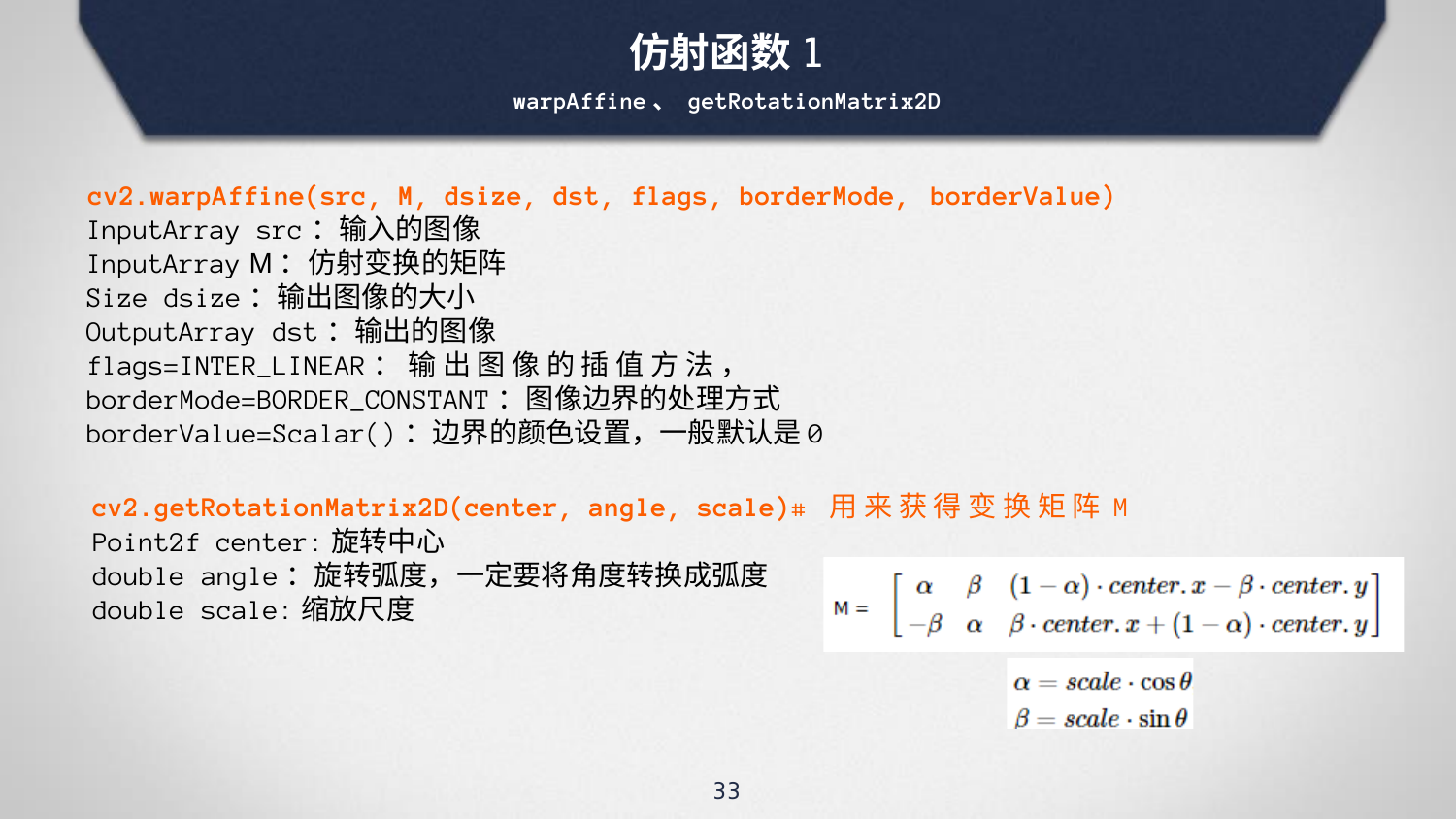

# 仿射函数1
warpAffine、 getRotationMatrix2D
cv2.warpAffine(src, M, dsize, dst, flags, borderMode, borderValue)
InputArray src：输入的图像
InputArray M：仿射变换的矩阵
Size dsize：输出图像的大小
OutputArray dst：输出的图像
flags=INTER_LINEAR： 输 出 图 像 的 插 值 方 法 ，
borderMode=BORDER_CONSTANT：图像边界的处理方式
borderValue=Scalar()：边界的颜色设置，一般默认是0

cv2.getRotationMatrix2D(center, angle, scale)# 用 来 获 得 变 换 矩 阵 M
Point2f center:旋转中心
double angle：旋转弧度，一定要将角度转换成弧度
double scale:缩放尺度

33